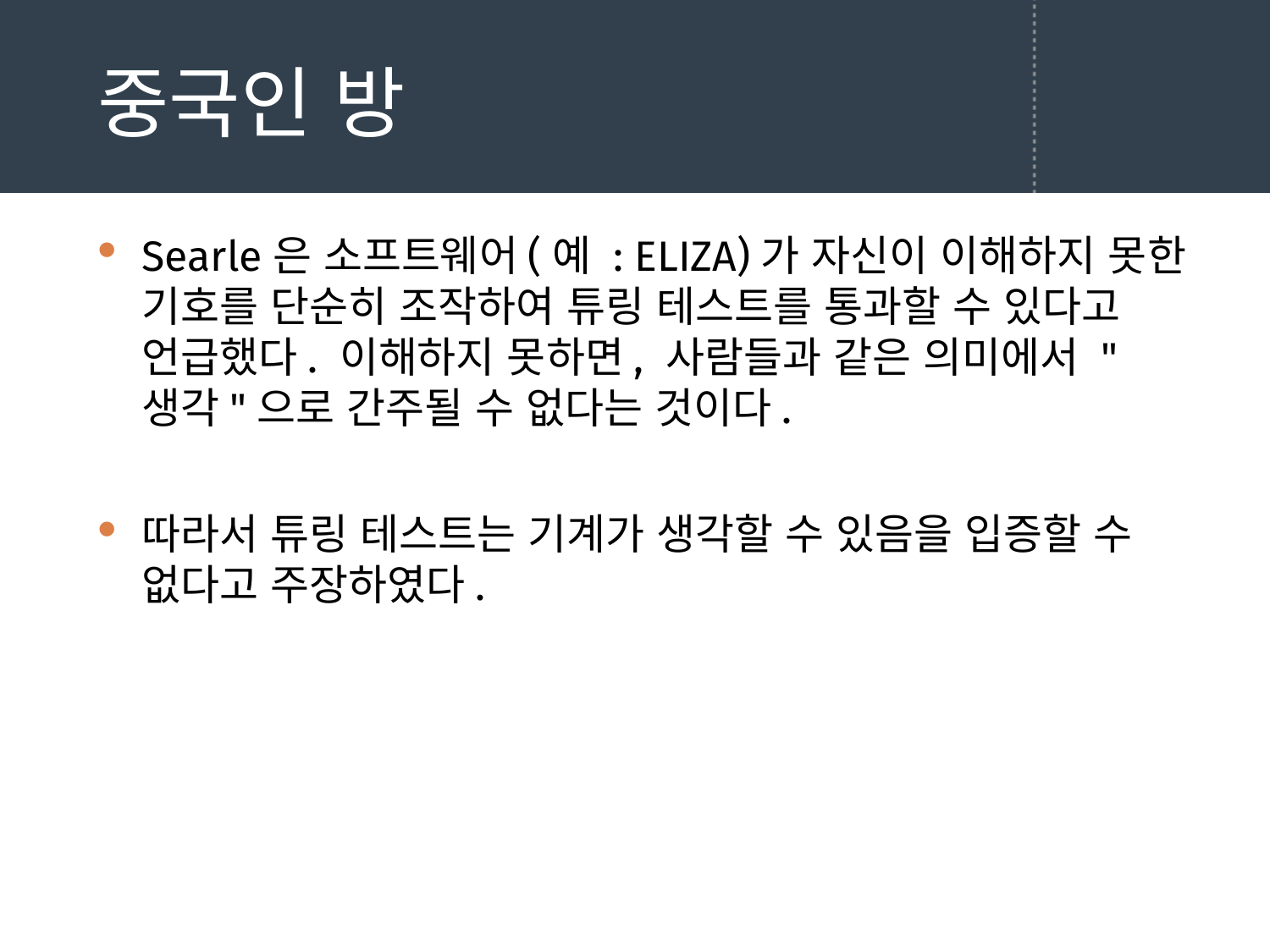

# 중국인 방
Searle은 소프트웨어(예 : ELIZA)가 자신이 이해하지 못한 기호를 단순히 조작하여 튜링 테스트를 통과할 수 있다고 언급했다. 이해하지 못하면, 사람들과 같은 의미에서 "생각"으로 간주될 수 없다는 것이다.

따라서 튜링 테스트는 기계가 생각할 수 있음을 입증할 수 없다고 주장하였다.